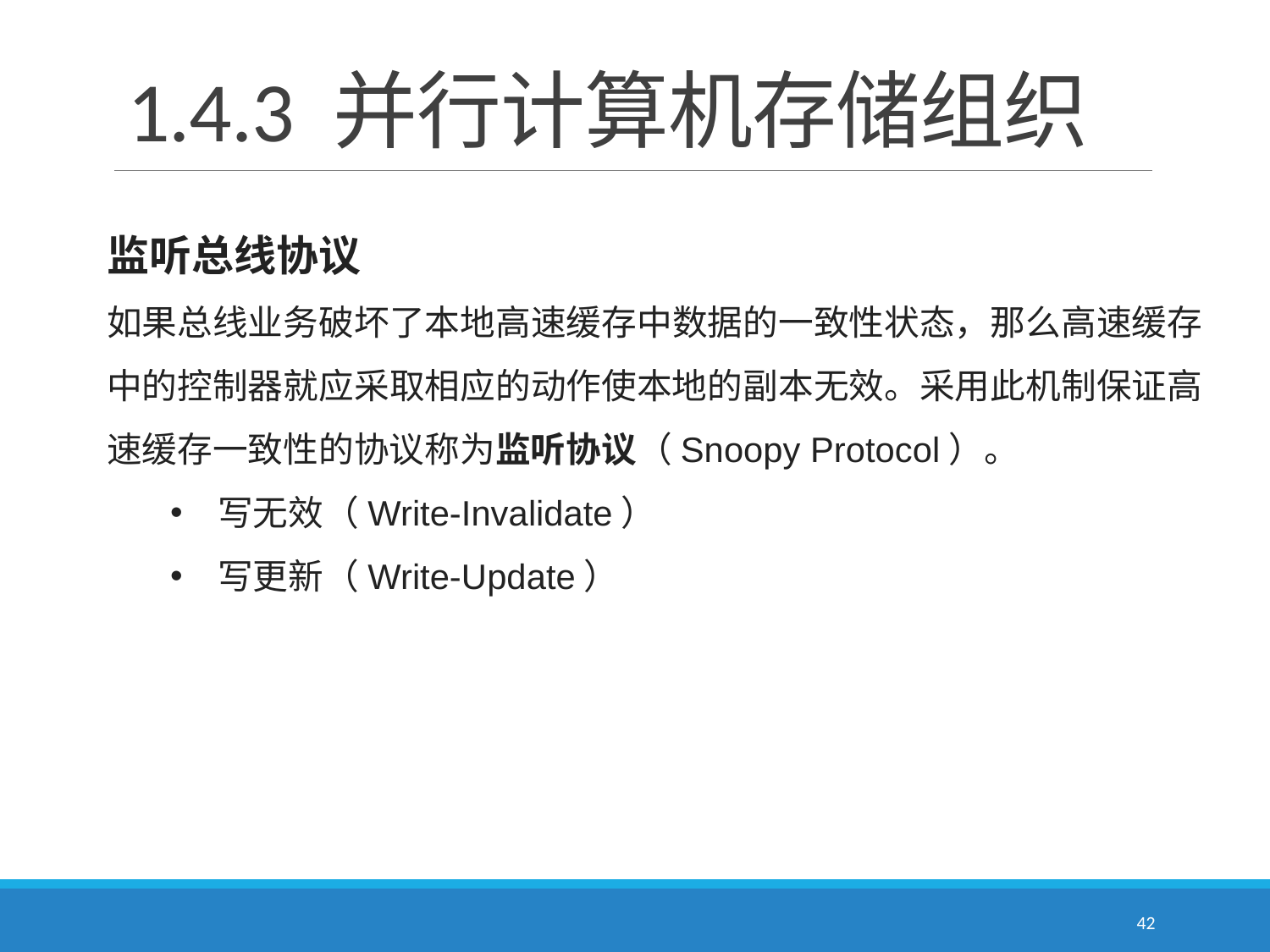

# 1.4.3 并行计算机存储组织
监听总线协议
如果总线业务破坏了本地高速缓存中数据的一致性状态，那么高速缓存中的控制器就应采取相应的动作使本地的副本无效。采用此机制保证高速缓存一致性的协议称为监听协议（Snoopy Protocol）。
写无效（Write-Invalidate）
写更新（Write-Update）
42